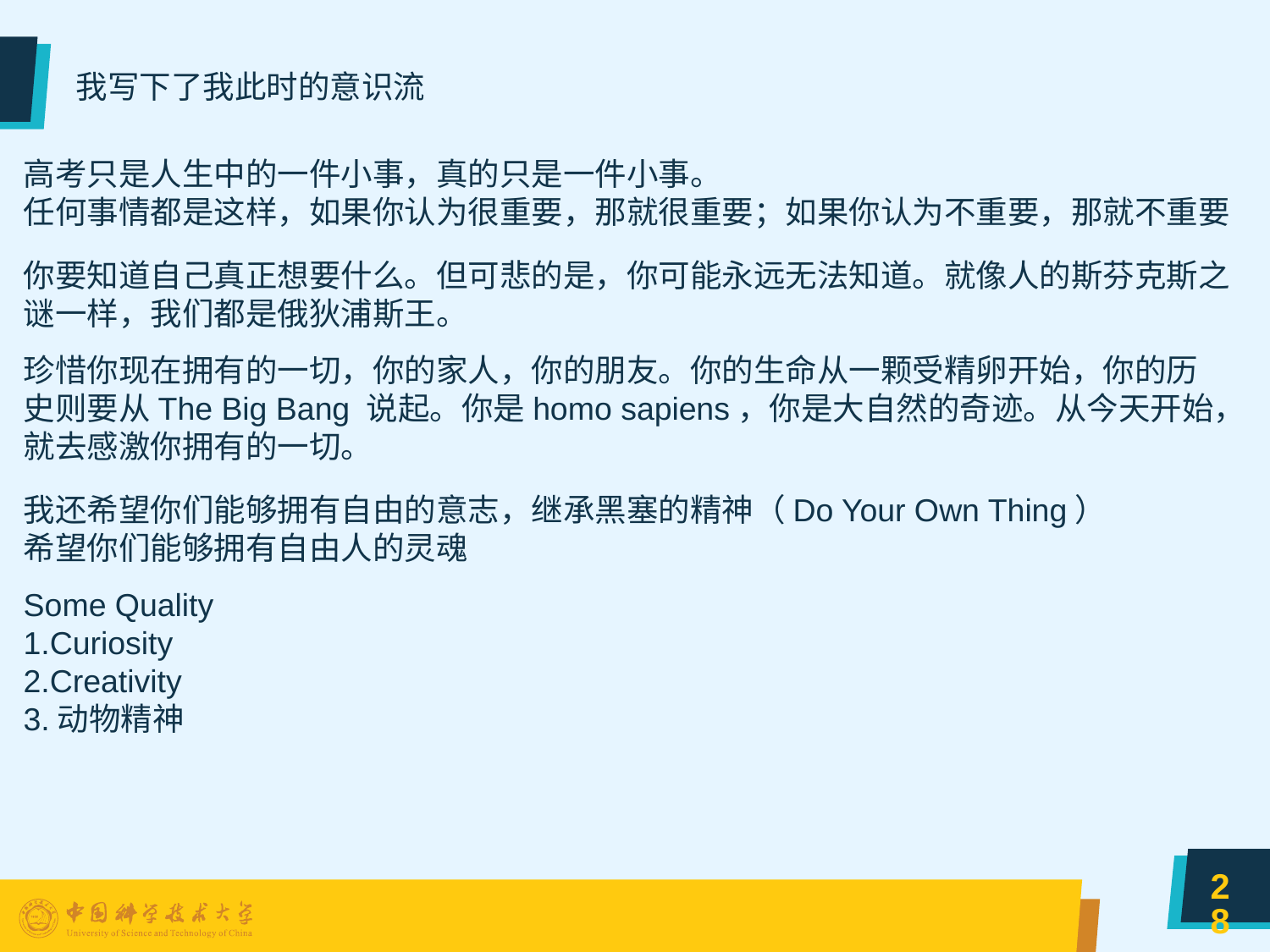

我写下了我此时的意识流
高考只是人生中的一件小事，真的只是一件小事。
任何事情都是这样，如果你认为很重要，那就很重要；如果你认为不重要，那就不重要
你要知道自己真正想要什么。但可悲的是，你可能永远无法知道。就像人的斯芬克斯之谜一样，我们都是俄狄浦斯王。
珍惜你现在拥有的一切，你的家人，你的朋友。你的生命从一颗受精卵开始，你的历史则要从The Big Bang 说起。你是homo sapiens，你是大自然的奇迹。从今天开始，就去感激你拥有的一切。
我还希望你们能够拥有自由的意志，继承黑塞的精神（Do Your Own Thing）希望你们能够拥有自由人的灵魂
Some Quality
1.Curiosity
2.Creativity
3.动物精神
28